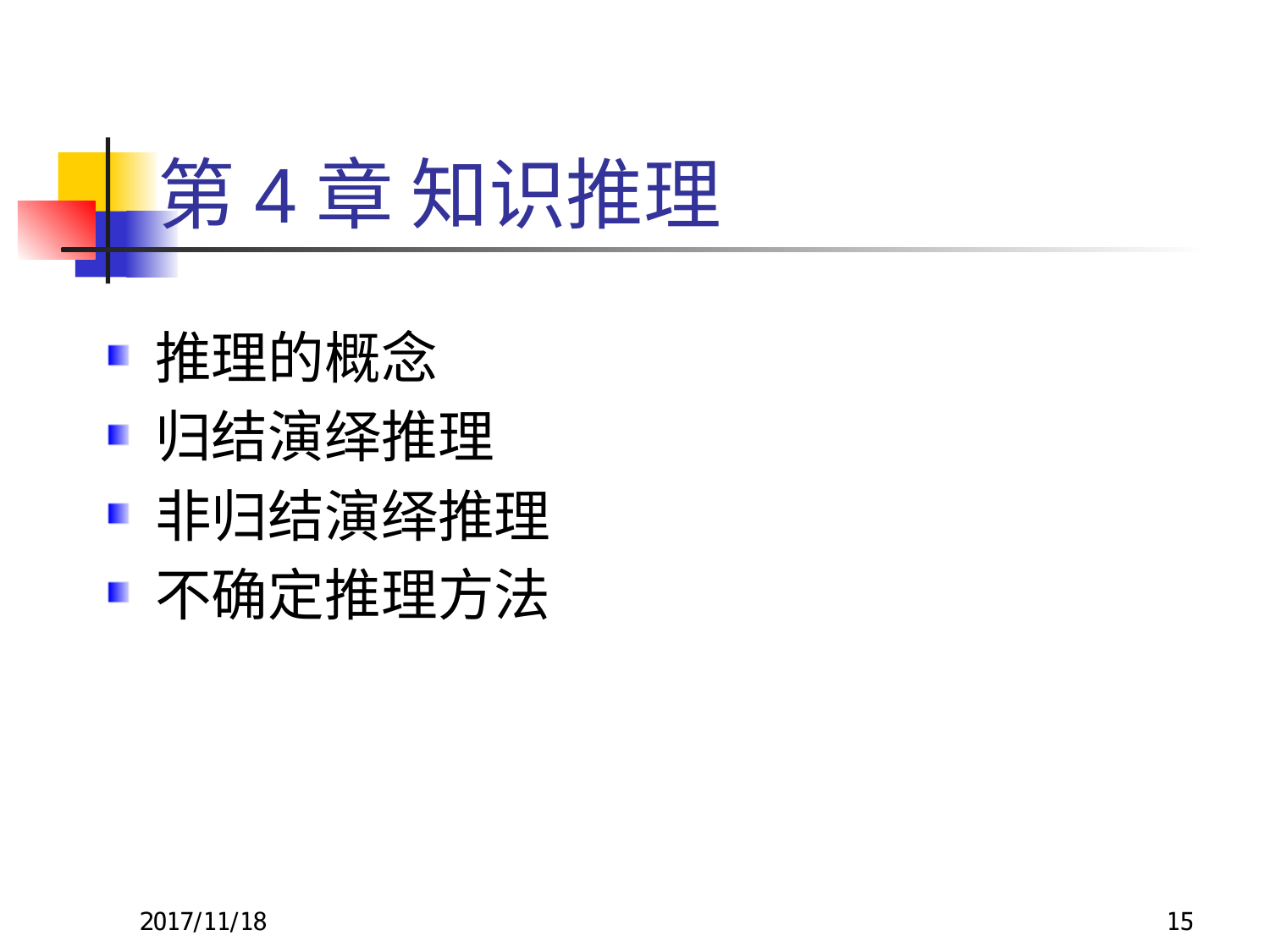

# 第4章 知识推理
推理的概念
归结演绎推理
非归结演绎推理
不确定推理方法
2017/11/18
15